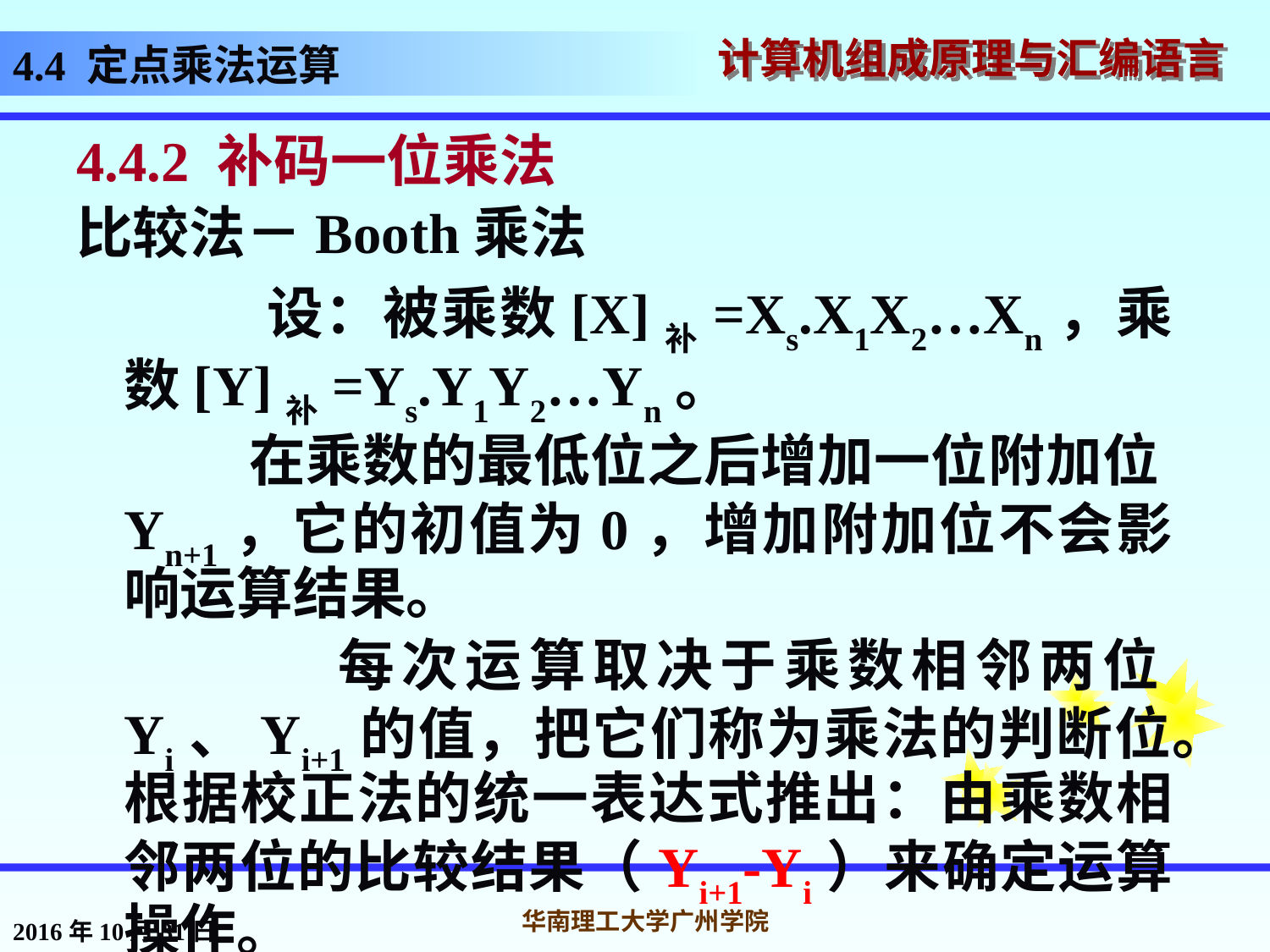

# 4.4 定点乘法运算
4.4.2 补码一位乘法
比较法－Booth乘法
            设：被乘数[X]补=Xs.X1X2…Xn，乘数[Y]补=Ys.Y1Y2…Yn。
            在乘数的最低位之后增加一位附加位Yn+1，它的初值为0，增加附加位不会影响运算结果。
            每次运算取决于乘数相邻两位Yi、Yi+1的值，把它们称为乘法的判断位。根据校正法的统一表达式推出：由乘数相邻两位的比较结果（Yi+1-Yi）来确定运算操作。
2016年10月31日
华南理工大学广州学院